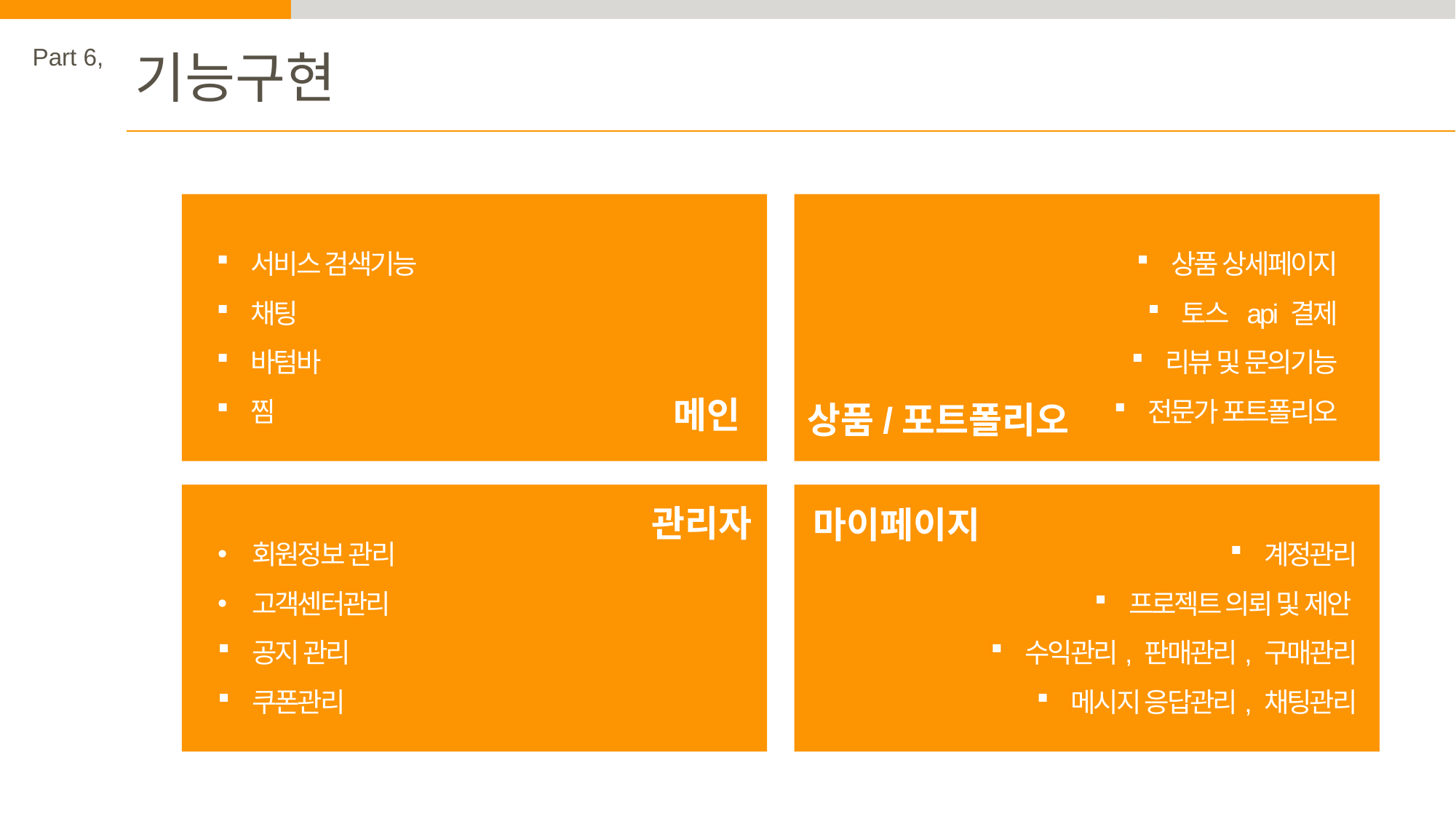

Part 6,
기능구현

서비스 검색기능
채팅
바텀바
찜
상품 상세페이지
토스  api 결제
리뷰 및 문의기능
전문가 포트폴리오

메인

상품/포트폴리오

관리자

마이페이지
회원정보 관리
고객센터관리
공지 관리
쿠폰관리
계정관리
프로젝트 의뢰 및 제안
수익관리, 판매관리, 구매관리
메시지 응답관리, 채팅관리